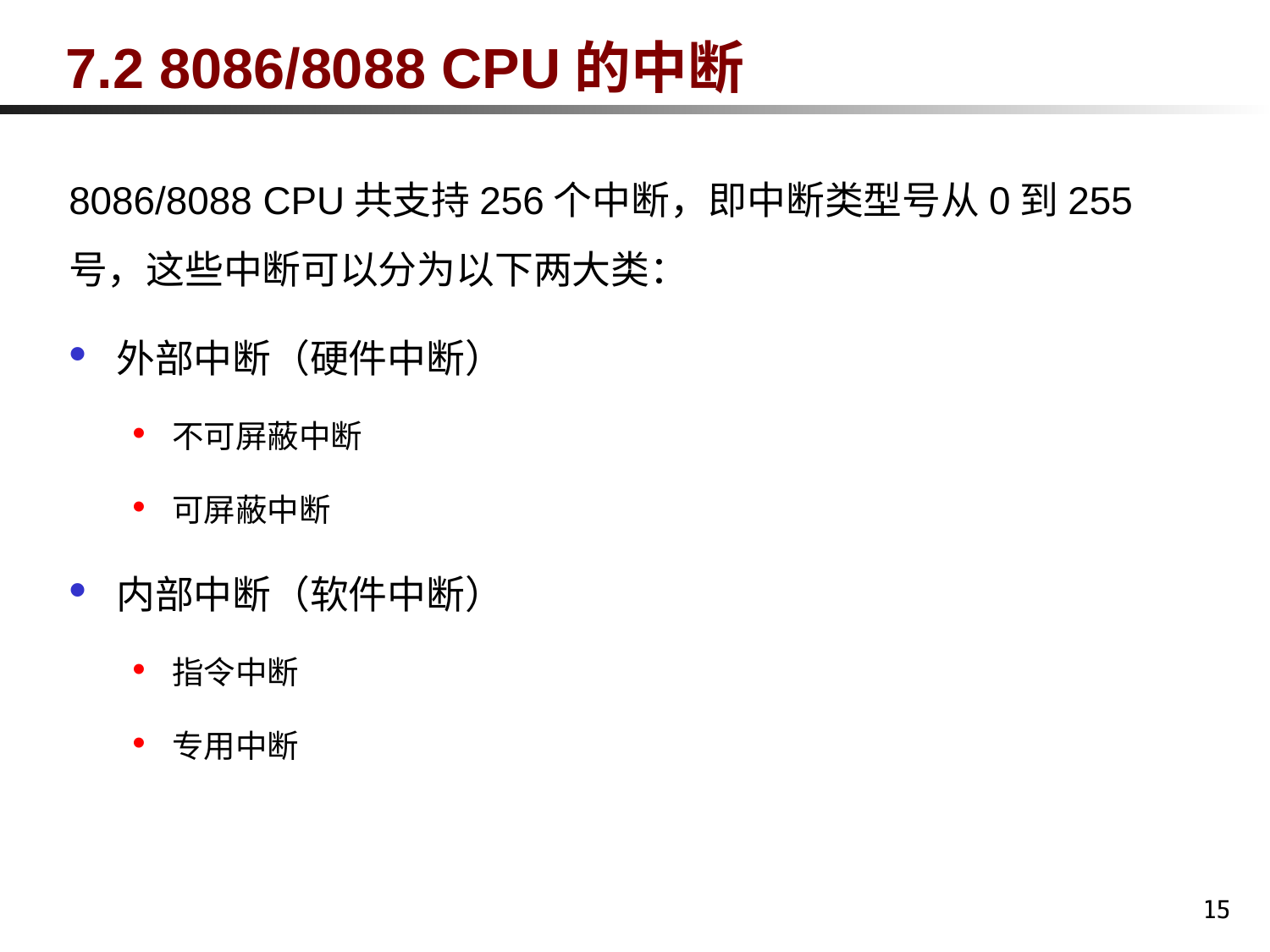

# 7.2 8086/8088 CPU的中断
8086/8088 CPU共支持256个中断，即中断类型号从0到255号，这些中断可以分为以下两大类：
外部中断（硬件中断）
不可屏蔽中断
可屏蔽中断
内部中断（软件中断）
指令中断
专用中断
15